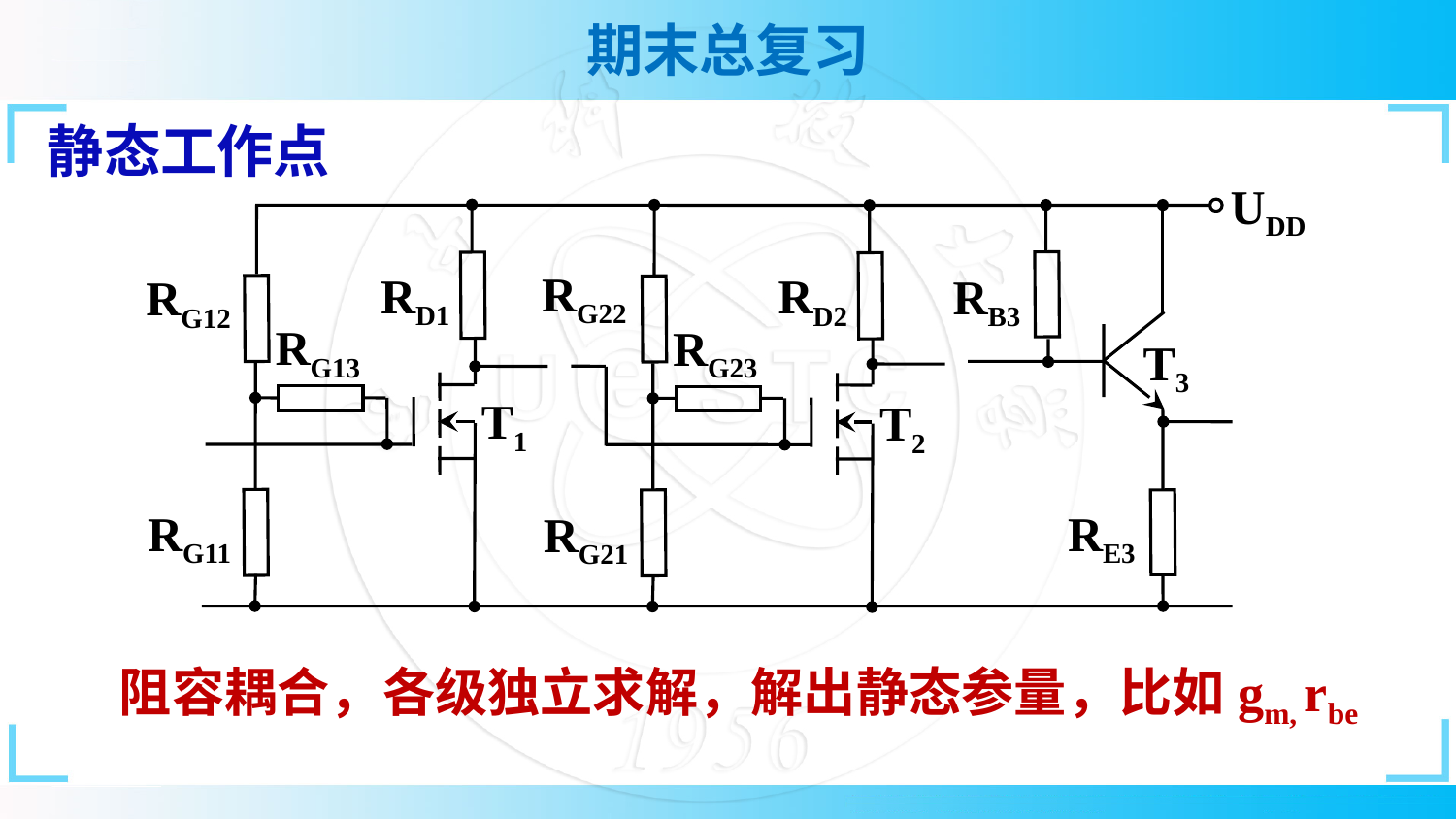

静态工作点
UDD

RG22
RD1
RD2
RB3
RG12

RG13
RG23

T3

T1

T2

RG11
RE3
RG21

阻容耦合，各级独立求解，解出静态参量，比如gm, rbe